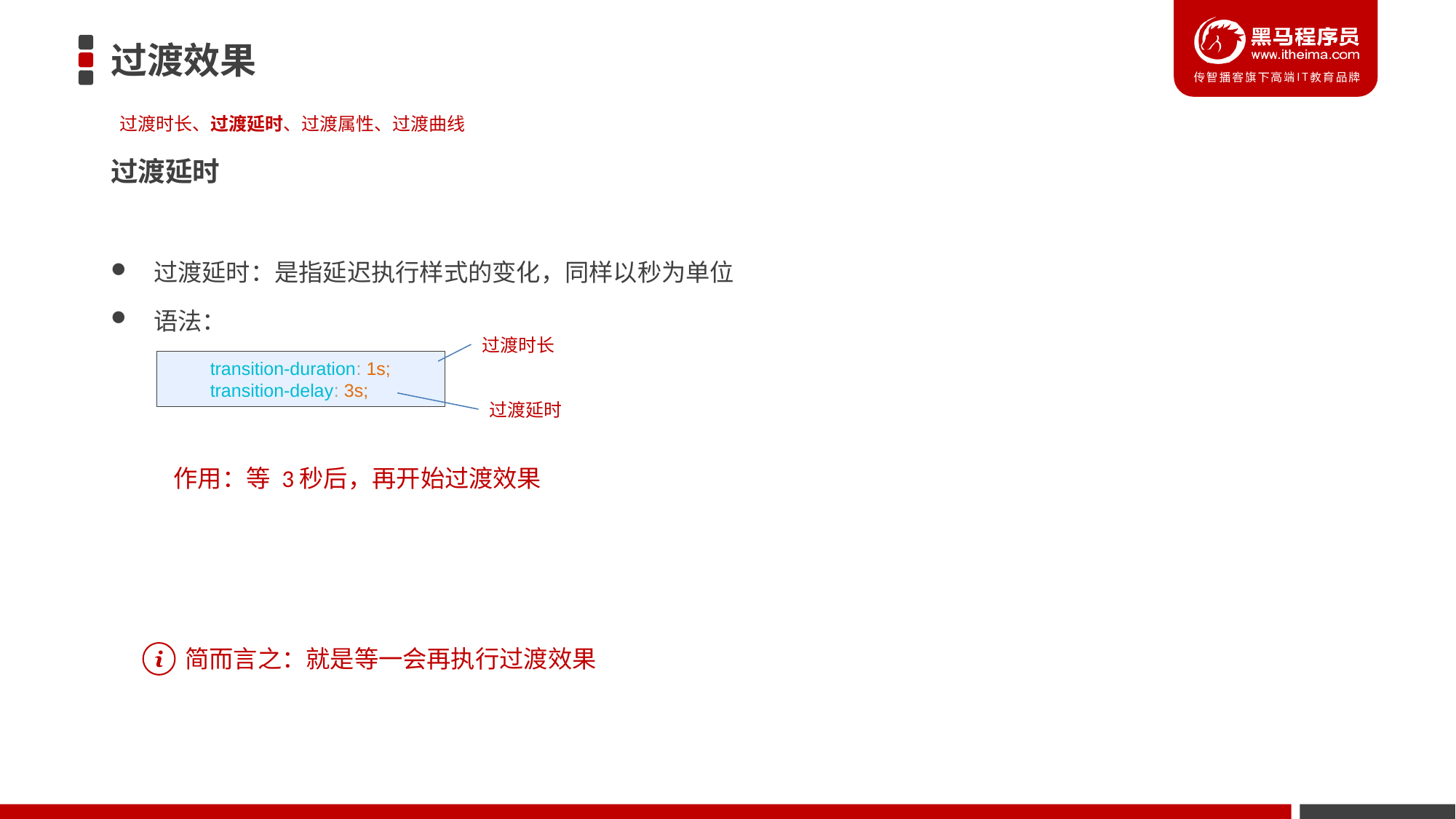

# 过渡效果
过渡时长、过渡延时、过渡属性、过渡曲线
过渡延时
过渡延时：是指延迟执行样式的变化，同样以秒为单位
语法：
过渡时长

transition-duration: 1s;
transition-delay: 3s;
过渡延时
作用：等 3秒后，再开始过渡效果
简而言之：就是等一会再执行过渡效果